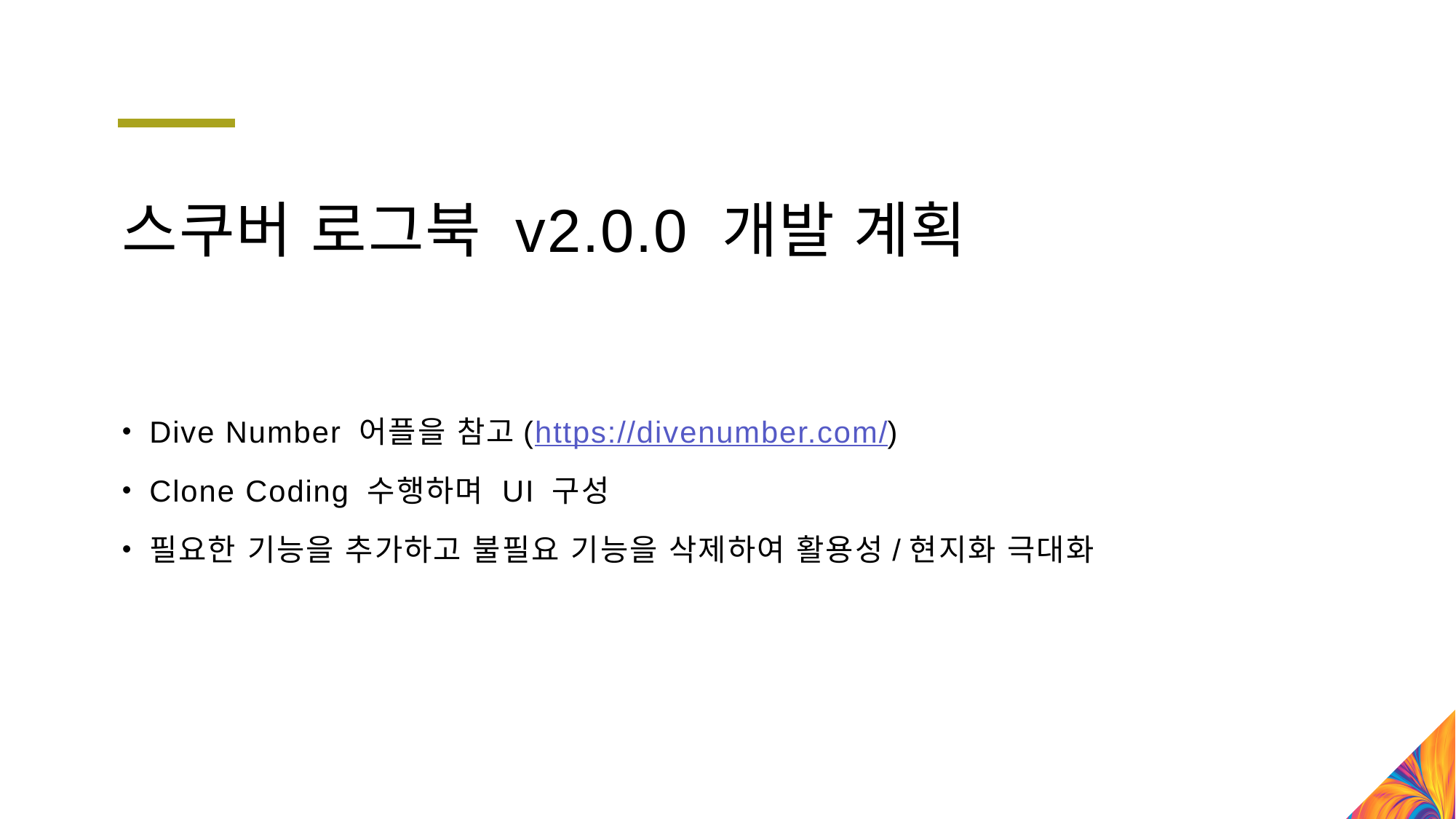

# 스쿠버 로그북 v2.0.0 개발 계획

Dive Number 어플을 참고(https://divenumber.com/)
Clone Coding 수행하며 UI 구성
필요한 기능을 추가하고 불필요 기능을 삭제하여 활용성/현지화 극대화